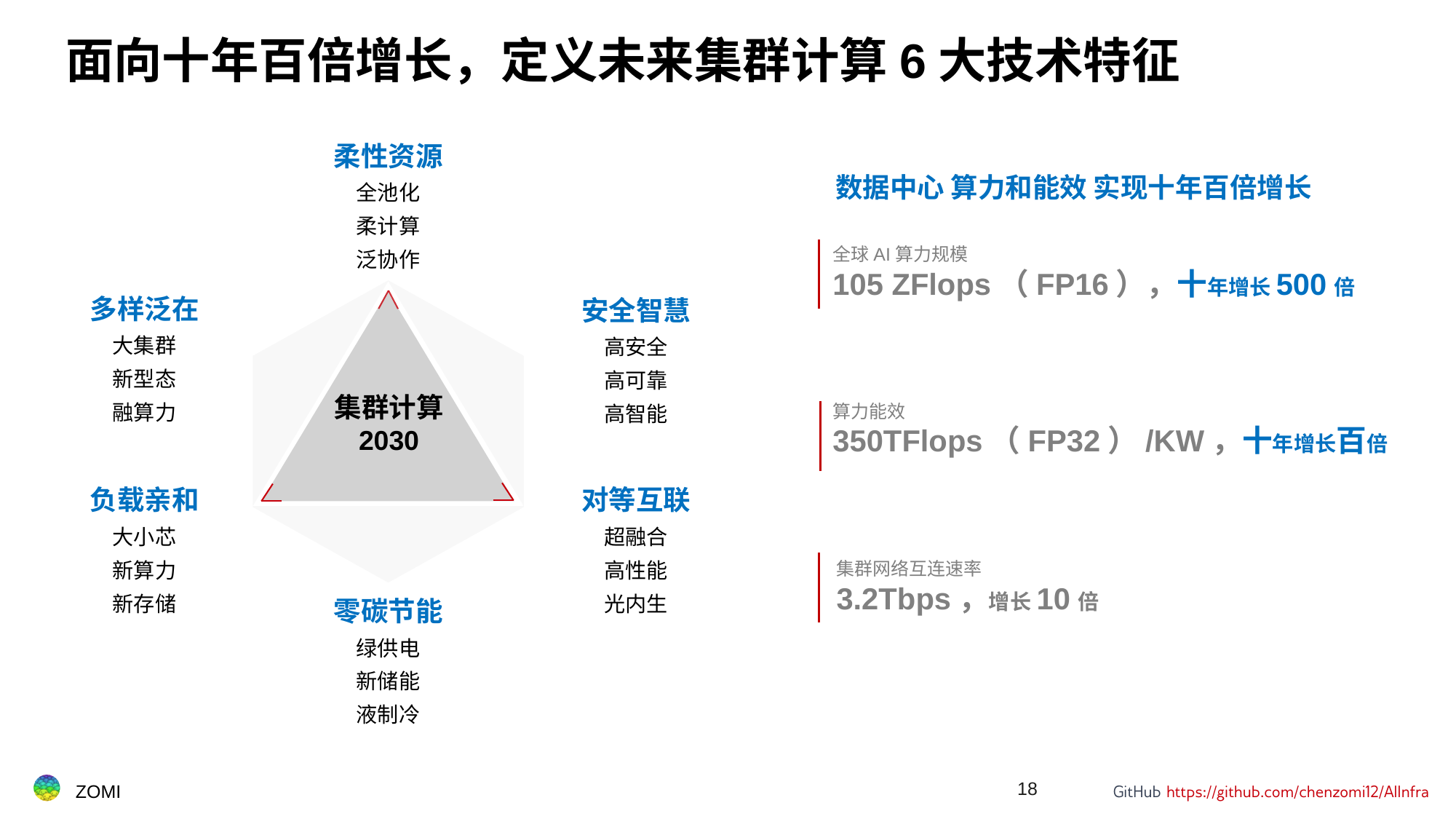

面向十年百倍增长，定义未来集群计算6大技术特征
柔性资源
全池化
柔计算
泛协作
数据中心 算力和能效 实现十年百倍增长
全球AI算力规模
105 ZFlops（FP16），十年增长500倍

集群计算
2030
多样泛在
大集群
新型态
融算力
安全智慧
高安全
高可靠
高智能
算力能效
350TFlops（FP32）/KW，十年增长百倍
对等互联
超融合
高性能
光内生
负载亲和
大小芯
新算力
新存储
集群网络互连速率
3.2Tbps，增长10倍
零碳节能
绿供电
新储能
液制冷